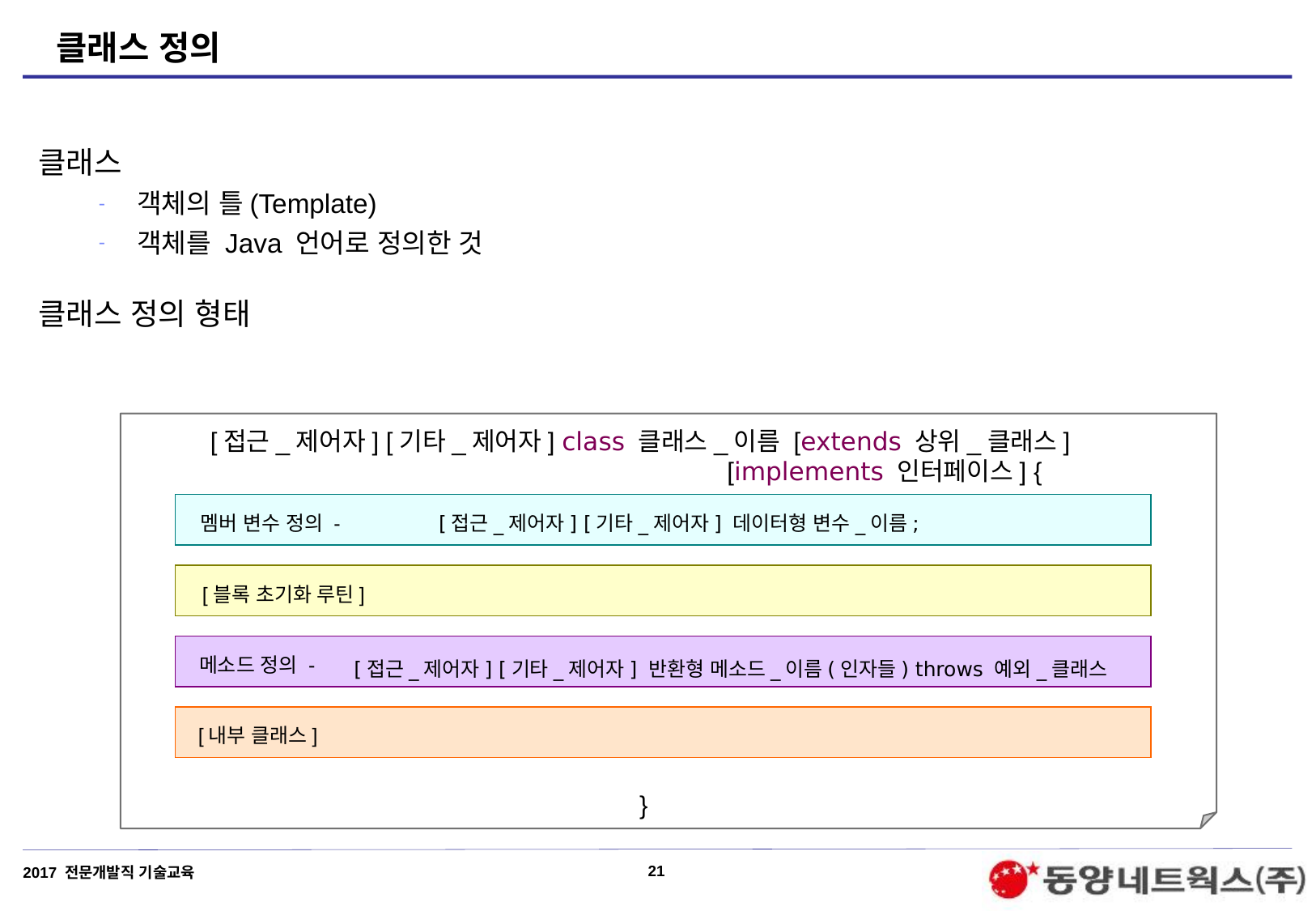

# 클래스 정의
클래스
객체의 틀(Template)
객체를 Java 언어로 정의한 것

클래스 정의 형태

[접근_제어자] [기타_제어자] class 클래스_이름 [extends 상위_클래스]
                                                                    [implements 인터페이스] {

}

멤버 변수 정의 -
 [접근_제어자] [기타_제어자] 데이터형 변수_이름;

[블록 초기화 루틴]

메소드 정의 -
[접근_제어자] [기타_제어자] 반환형 메소드_이름(인자들) throws 예외_클래스

[내부 클래스]